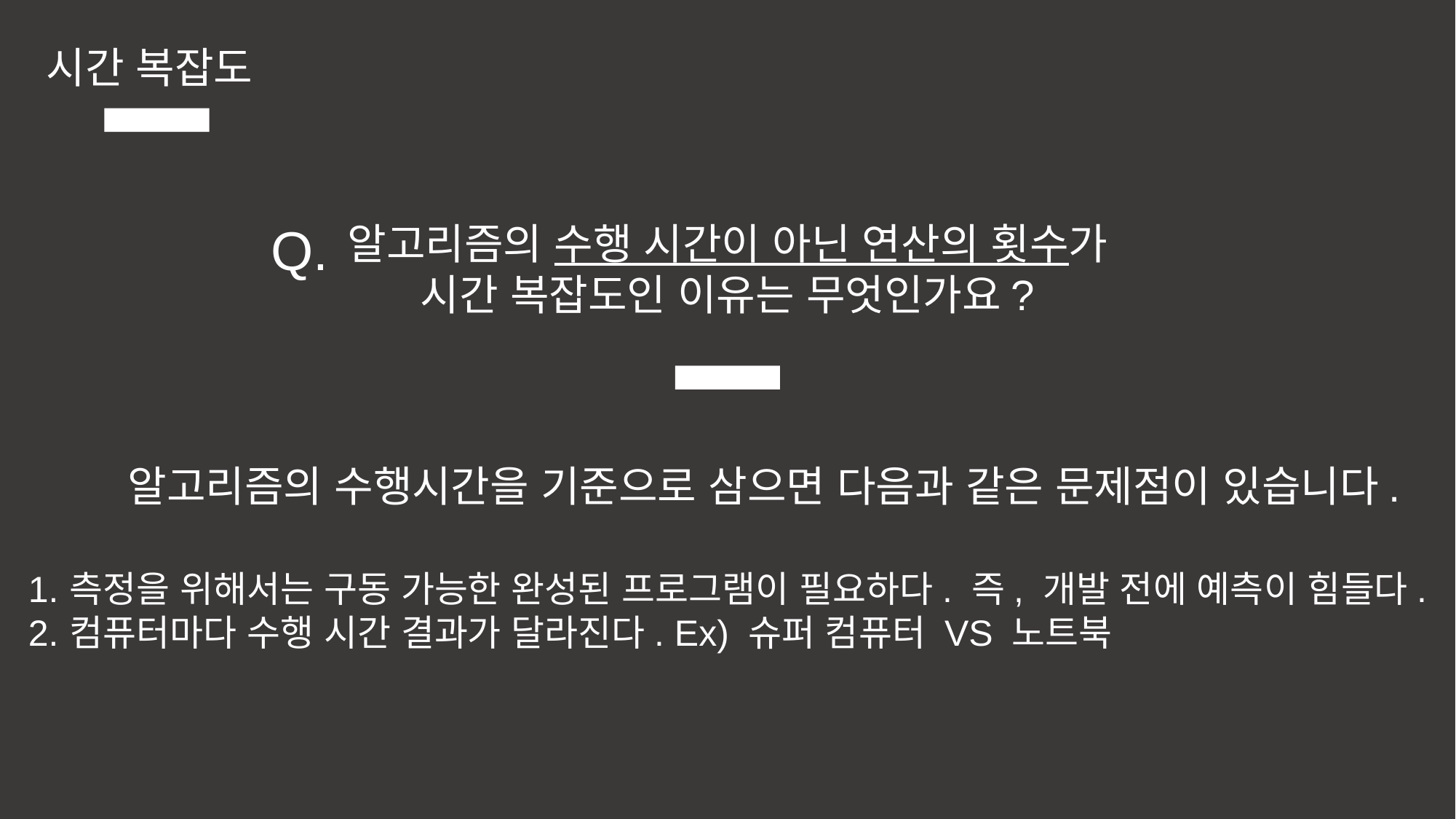

시간 복잡도

Q.
알고리즘의 수행 시간이 아닌 연산의 횟수가
시간 복잡도인 이유는 무엇인가요?

알고리즘의 수행시간을 기준으로 삼으면 다음과 같은 문제점이 있습니다.
측정을 위해서는 구동 가능한 완성된 프로그램이 필요하다. 즉, 개발 전에 예측이 힘들다.
컴퓨터마다 수행 시간 결과가 달라진다. Ex) 슈퍼 컴퓨터 VS 노트북